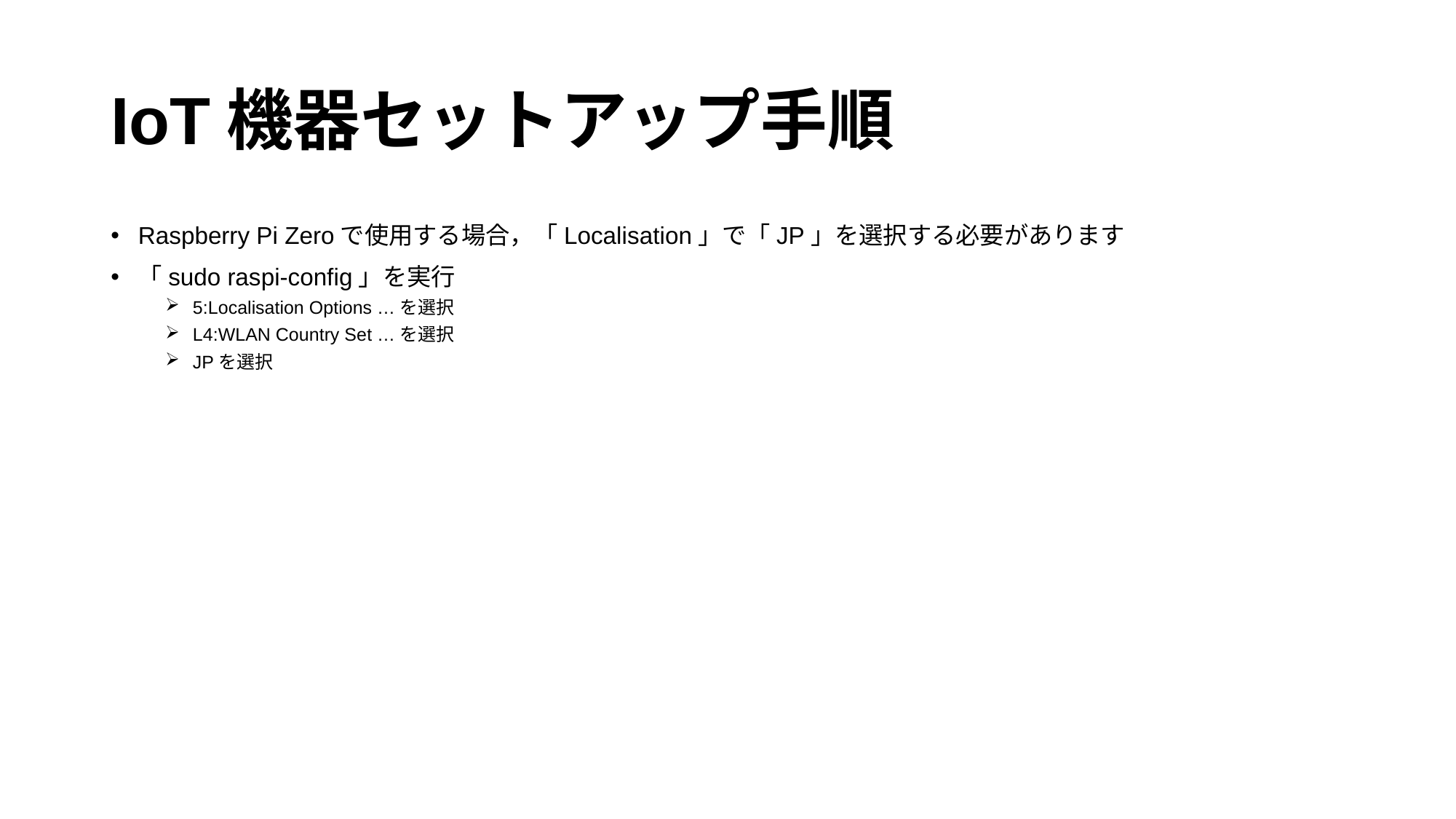

# IoT機器セットアップ手順
Raspberry Pi Zeroで使用する場合，「Localisation」で「JP」を選択する必要があります
「sudo raspi-config」を実行
5:Localisation Options …を選択
L4:WLAN Country Set …を選択
JPを選択